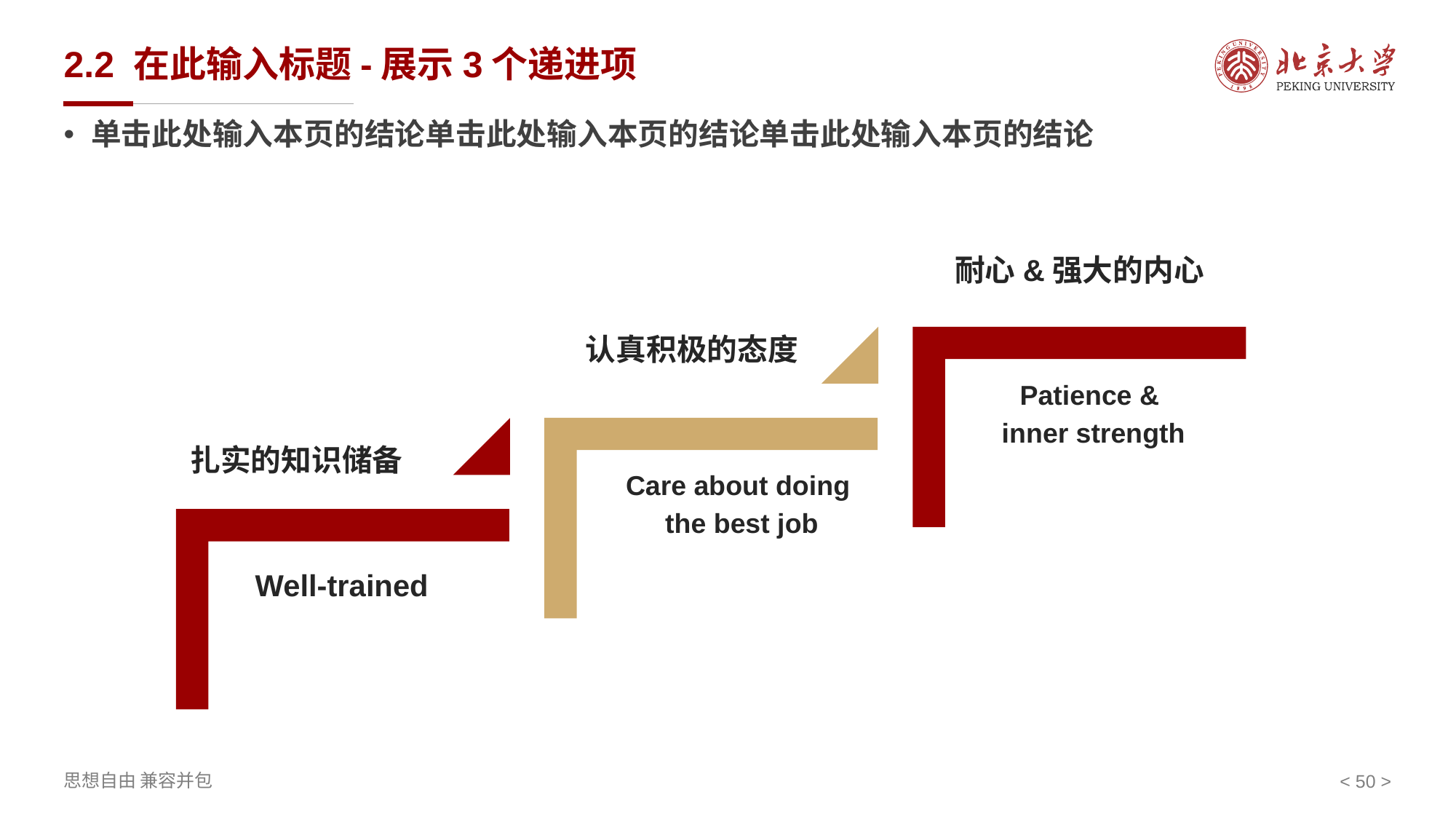

# 2.2 在此输入标题-展示3个递进项
单击此处输入本页的结论单击此处输入本页的结论单击此处输入本页的结论
耐心&强大的内心

认真积极的态度

Patience &
inner strength

扎实的知识储备

Care about doing
 the best job
Well-trained
< 50 >